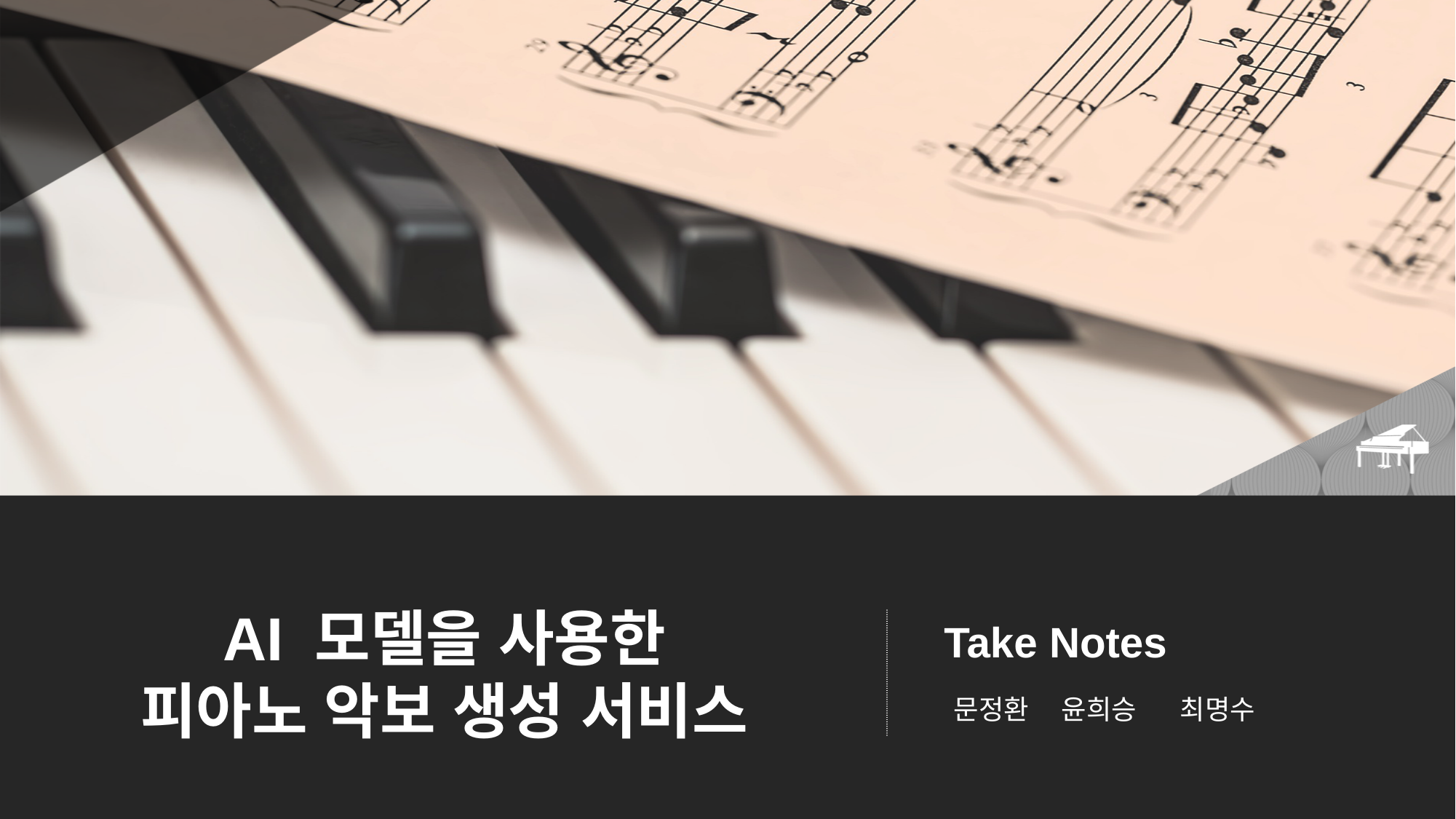

AI 모델을 사용한
피아노 악보 생성 서비스
Take Notes
윤희승
최명수
문정환